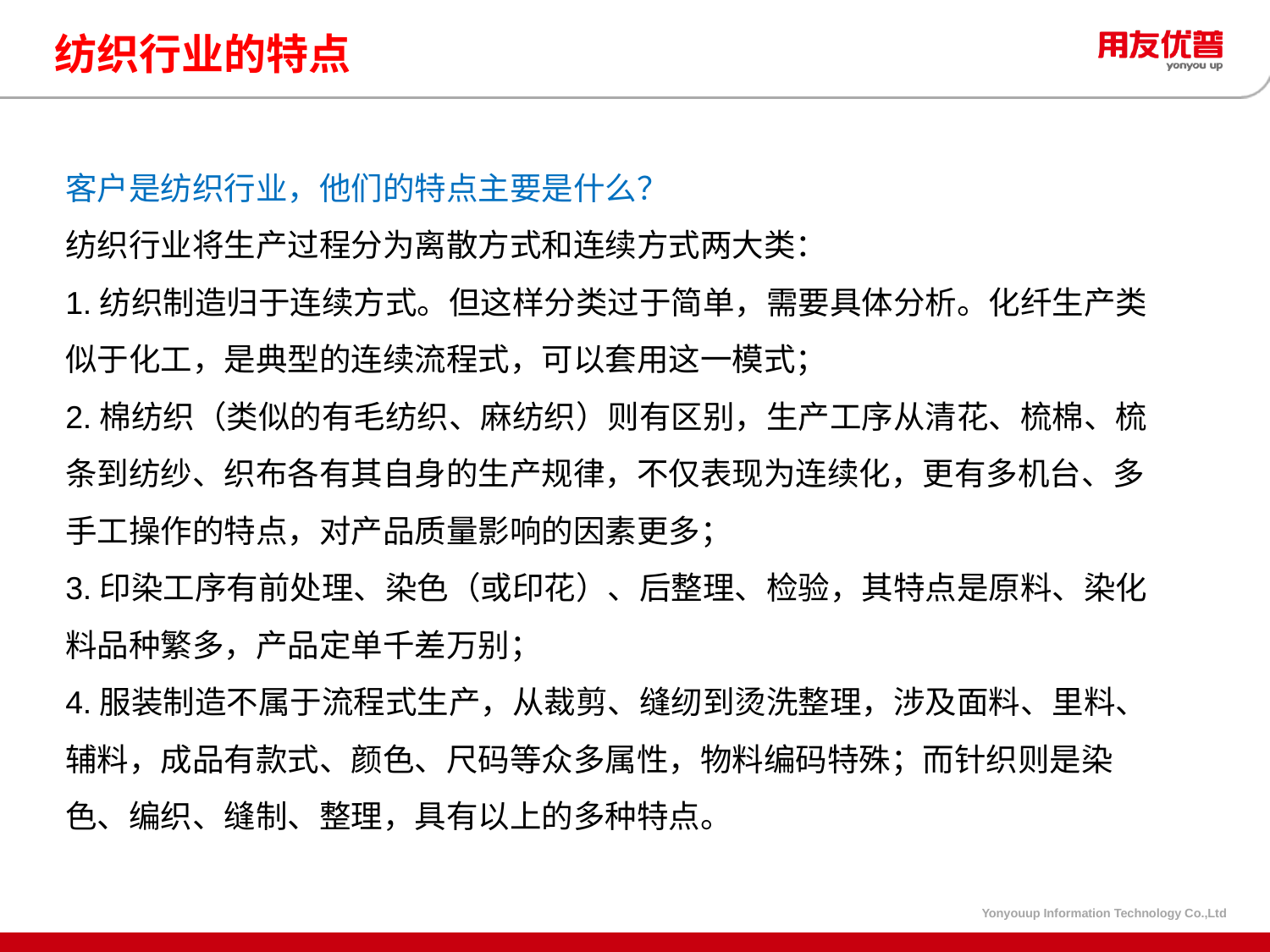

# 纺织行业的特点
客户是纺织行业，他们的特点主要是什么？
纺织行业将生产过程分为离散方式和连续方式两大类：
1.纺织制造归于连续方式。但这样分类过于简单，需要具体分析。化纤生产类似于化工，是典型的连续流程式，可以套用这一模式；
2.棉纺织（类似的有毛纺织、麻纺织）则有区别，生产工序从清花、梳棉、梳条到纺纱、织布各有其自身的生产规律，不仅表现为连续化，更有多机台、多手工操作的特点，对产品质量影响的因素更多；
3.印染工序有前处理、染色（或印花）、后整理、检验，其特点是原料、染化料品种繁多，产品定单千差万别；
4.服装制造不属于流程式生产，从裁剪、缝纫到烫洗整理，涉及面料、里料、辅料，成品有款式、颜色、尺码等众多属性，物料编码特殊；而针织则是染色、编织、缝制、整理，具有以上的多种特点。